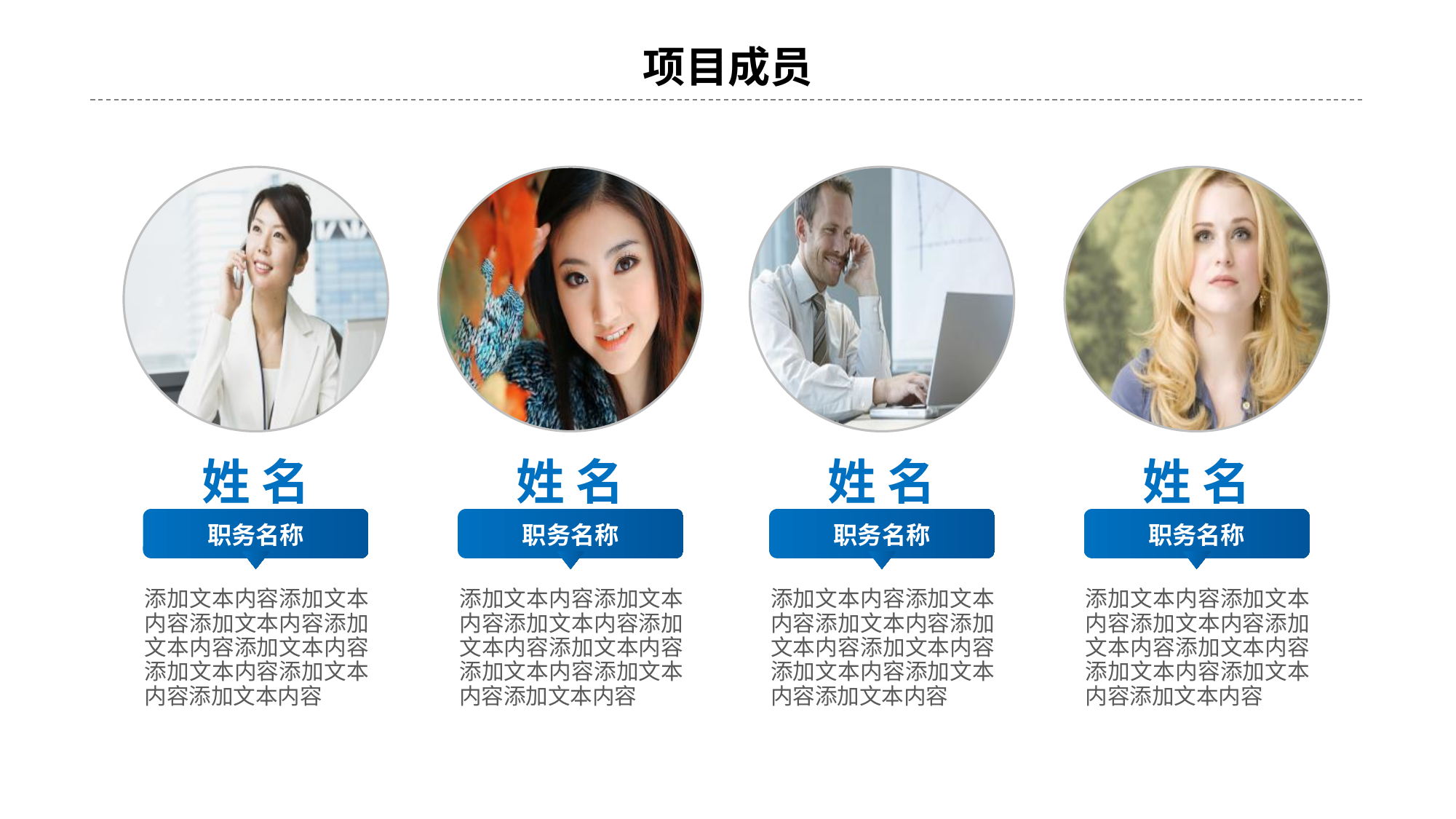

项目成员

姓 名
姓 名
姓 名
姓 名

职务名称

职务名称

职务名称

职务名称

添加文本内容添加文本内容添加文本内容添加文本内容添加文本内容添加文本内容添加文本内容添加文本内容
添加文本内容添加文本内容添加文本内容添加文本内容添加文本内容添加文本内容添加文本内容添加文本内容
添加文本内容添加文本内容添加文本内容添加文本内容添加文本内容添加文本内容添加文本内容添加文本内容
添加文本内容添加文本内容添加文本内容添加文本内容添加文本内容添加文本内容添加文本内容添加文本内容